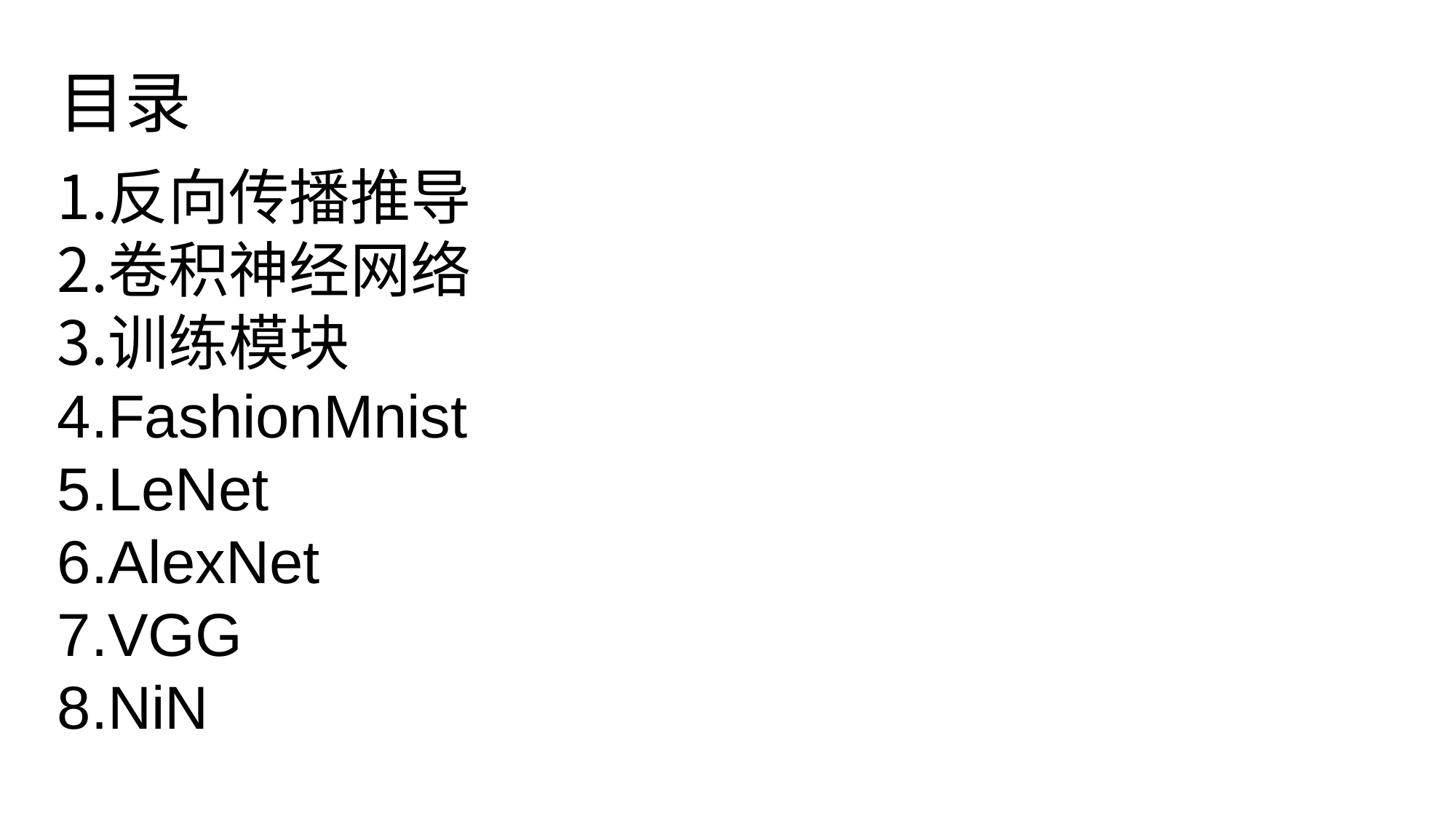

目录
反向传播推导
卷积神经网络
训练模块
FashionMnist
LeNet
AlexNet
VGG
NiN